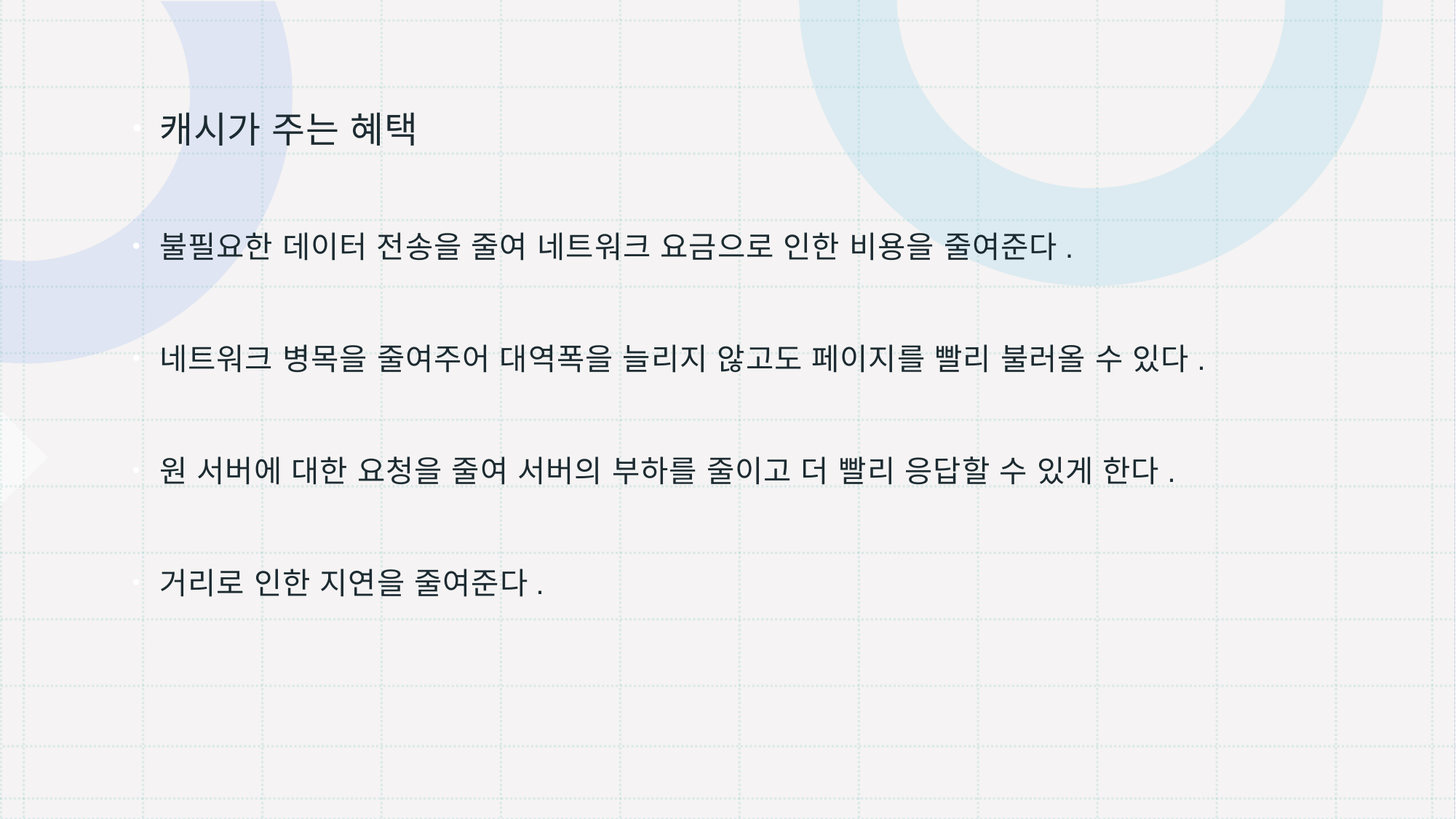

캐시가 주는 혜택

불필요한 데이터 전송을 줄여 네트워크 요금으로 인한 비용을 줄여준다.

네트워크 병목을 줄여주어 대역폭을 늘리지 않고도 페이지를 빨리 불러올 수 있다.

원 서버에 대한 요청을 줄여 서버의 부하를 줄이고 더 빨리 응답할 수 있게 한다.

거리로 인한 지연을 줄여준다.